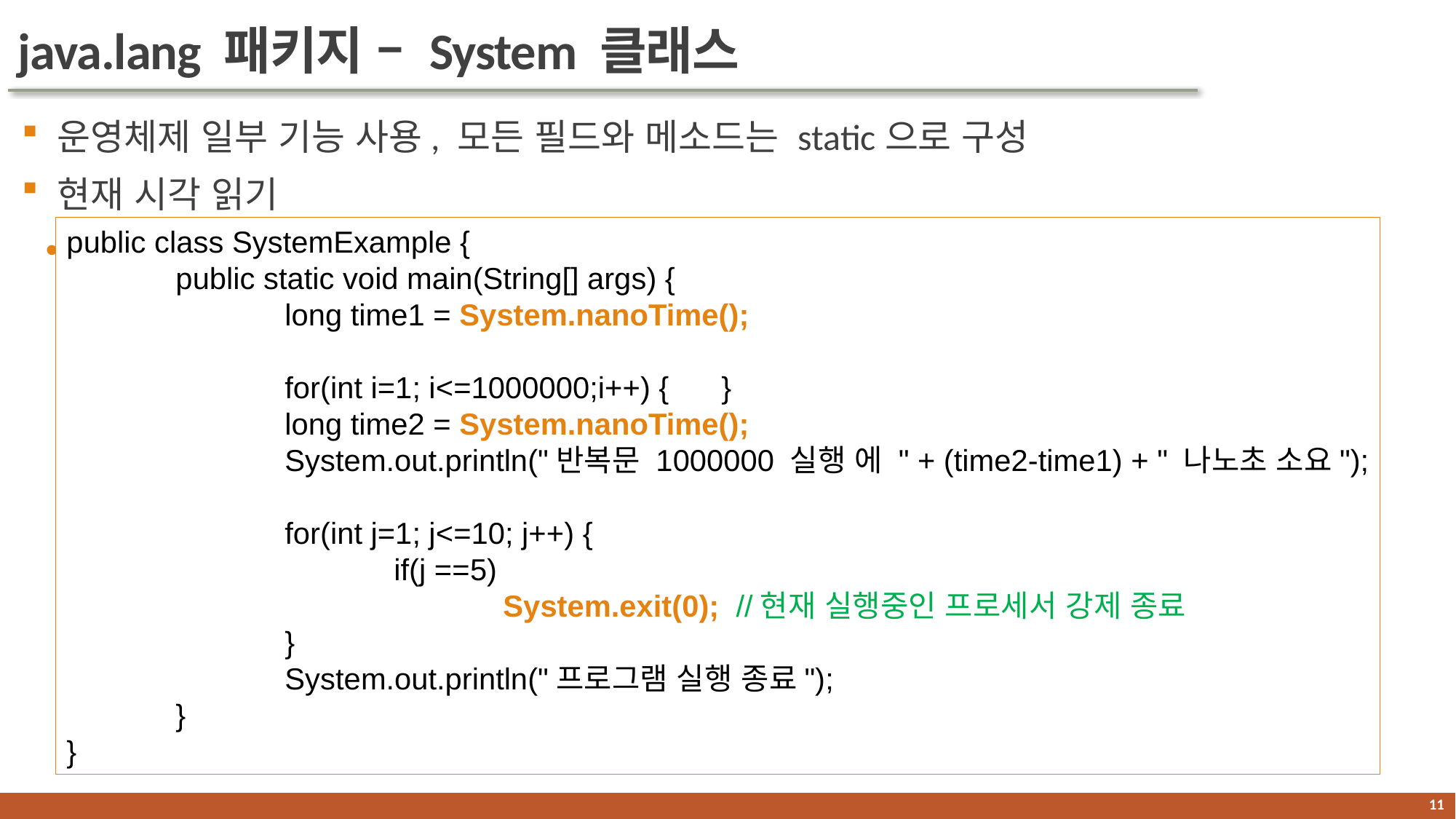

# java.lang 패키지 – System 클래스
 운영체제 일부 기능 사용, 모든 필드와 메소드는 static으로 구성
 현재 시각 읽기
현재 시간을 읽어 밀리 세컨드(currentTimeMillis() -> 1/1000초) 와 나노세컨드(nanoTime()->1/109초) 단위의 long값 리턴

public class SystemExample {
	public static void main(String[] args) {
		long time1 = System.nanoTime();

		for(int i=1; i<=1000000;i++) {	}
		long time2 = System.nanoTime();
		System.out.println("반복문 1000000 실행 에 " + (time2-time1) + " 나노초 소요");

		for(int j=1; j<=10; j++) {
			if(j ==5)
				System.exit(0);  //현재 실행중인 프로세서 강제 종료
		}
		System.out.println("프로그램 실행 종료");
	}
}
11